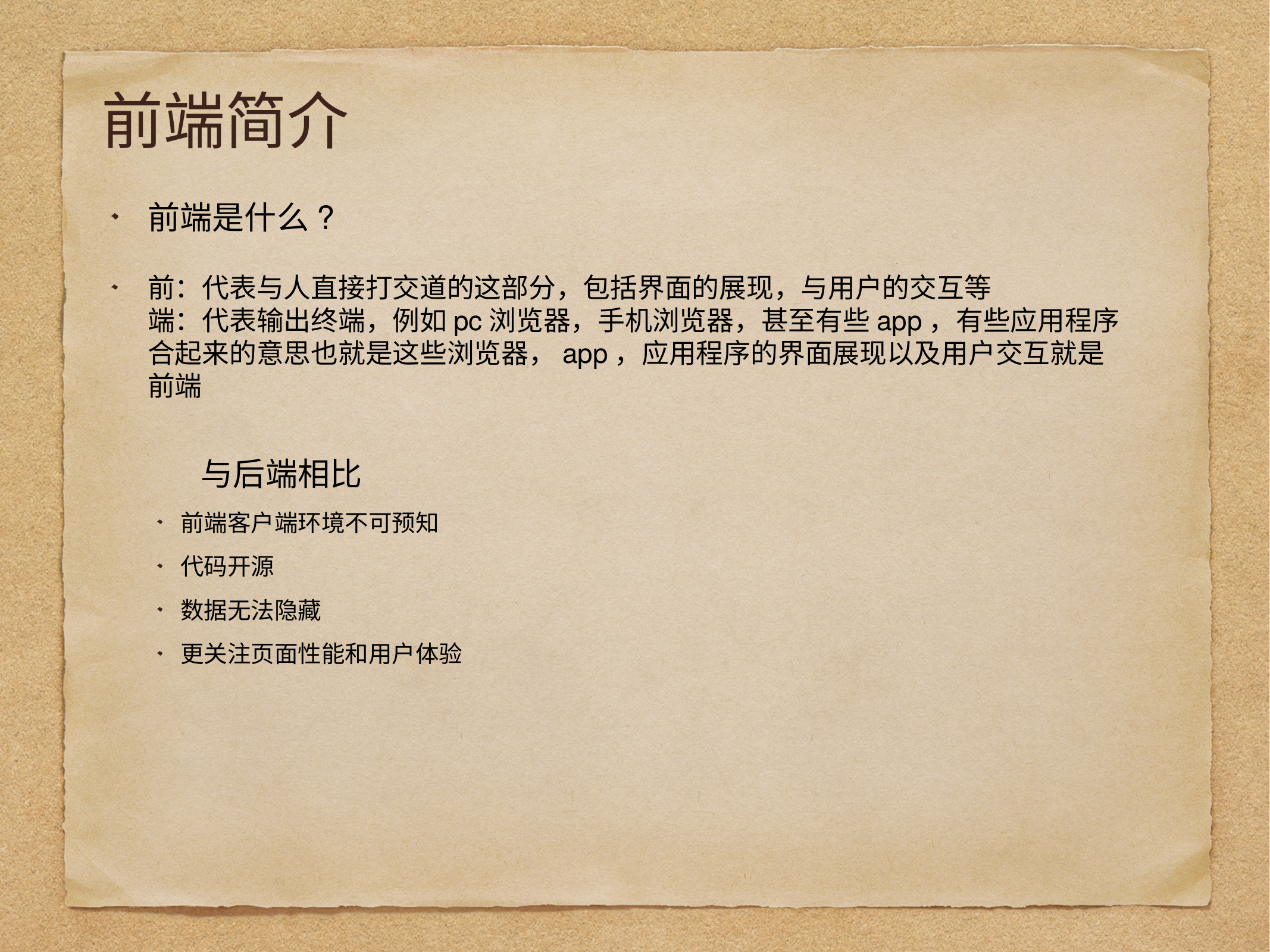

# 前端简介
前端是什么?
前：代表与人直接打交道的这部分，包括界面的展现，与用户的交互等
端：代表输出终端，例如pc浏览器，手机浏览器，甚至有些app，有些应用程序
合起来的意思也就是这些浏览器，app，应用程序的界面展现以及用户交互就是前端

	与后端相比
前端客户端环境不可预知
代码开源
数据无法隐藏
更关注页面性能和用户体验